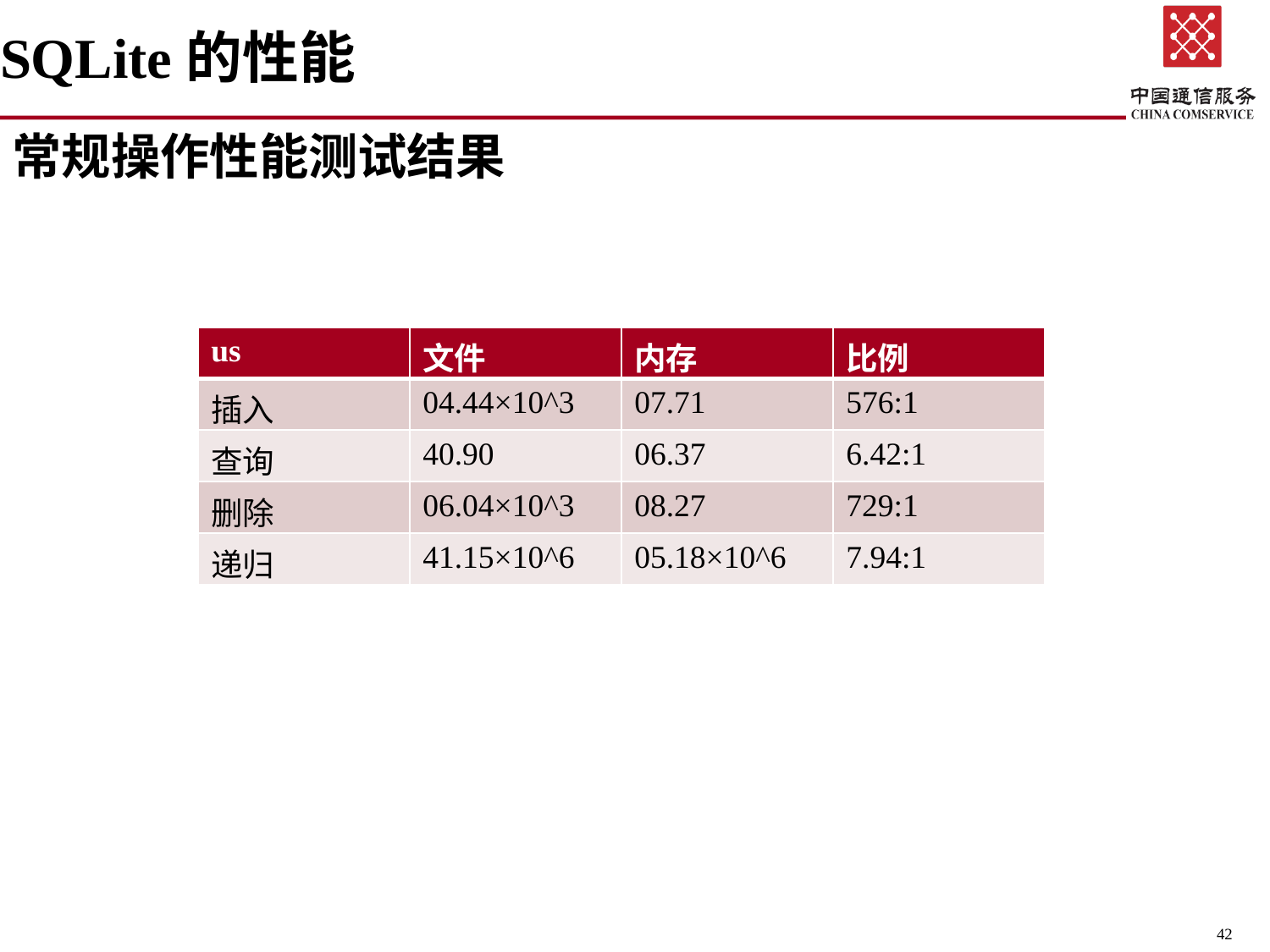

# SQLite的性能
常规操作性能测试结果
| us | 文件 | 内存 | 比例 |
| --- | --- | --- | --- |
| 插入 | 04.44×10^3 | 07.71 | 576:1 |
| 查询 | 40.90 | 06.37 | 6.42:1 |
| 删除 | 06.04×10^3 | 08.27 | 729:1 |
| 递归 | 41.15×10^6 | 05.18×10^6 | 7.94:1 |